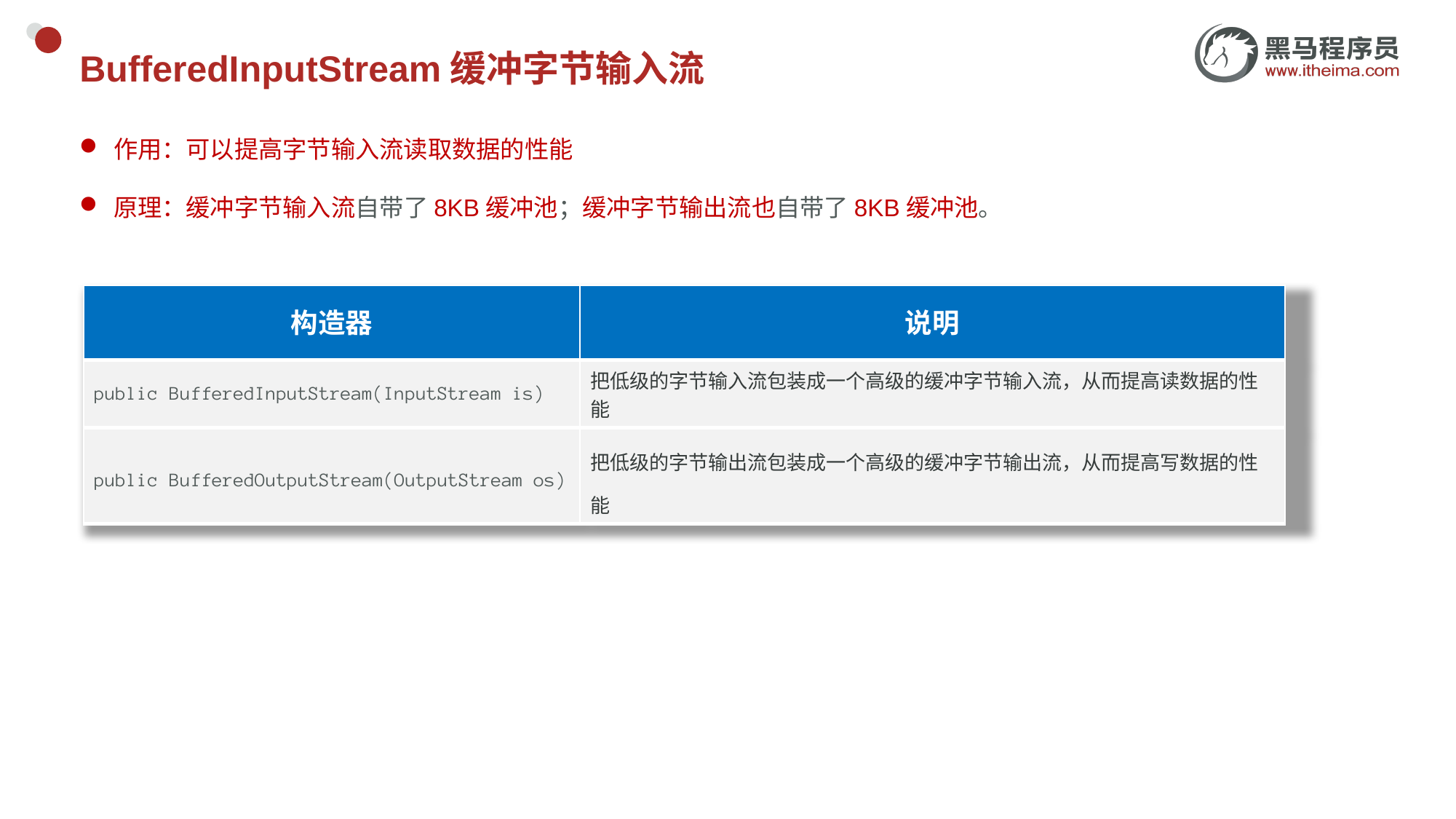

# BufferedInputStream缓冲字节输入流
作用：可以提高字节输入流读取数据的性能
原理：缓冲字节输入流自带了8KB缓冲池；缓冲字节输出流也自带了8KB缓冲池。
| 构造器 | 说明 |
| --- | --- |
| public BufferedInputStream​(InputStream is) | 把低级的字节输入流包装成一个高级的缓冲字节输入流，从而提高读数据的性能 |
| public BufferedOutputStream​(OutputStream os) | 把低级的字节输出流包装成一个高级的缓冲字节输出流，从而提高写数据的性能 |